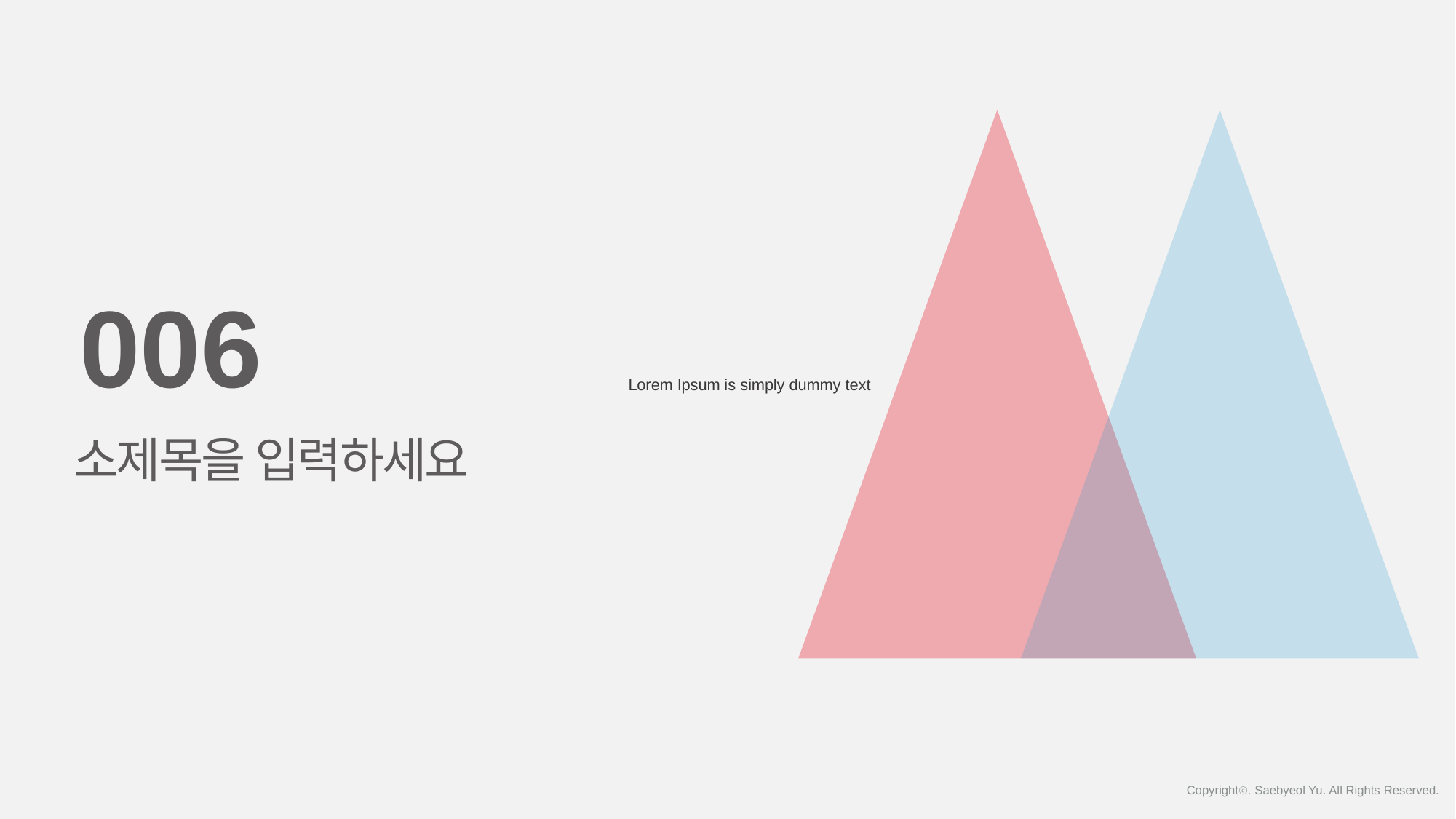

006
Lorem Ipsum is simply dummy text
소제목을 입력하세요
Copyrightⓒ. Saebyeol Yu. All Rights Reserved.